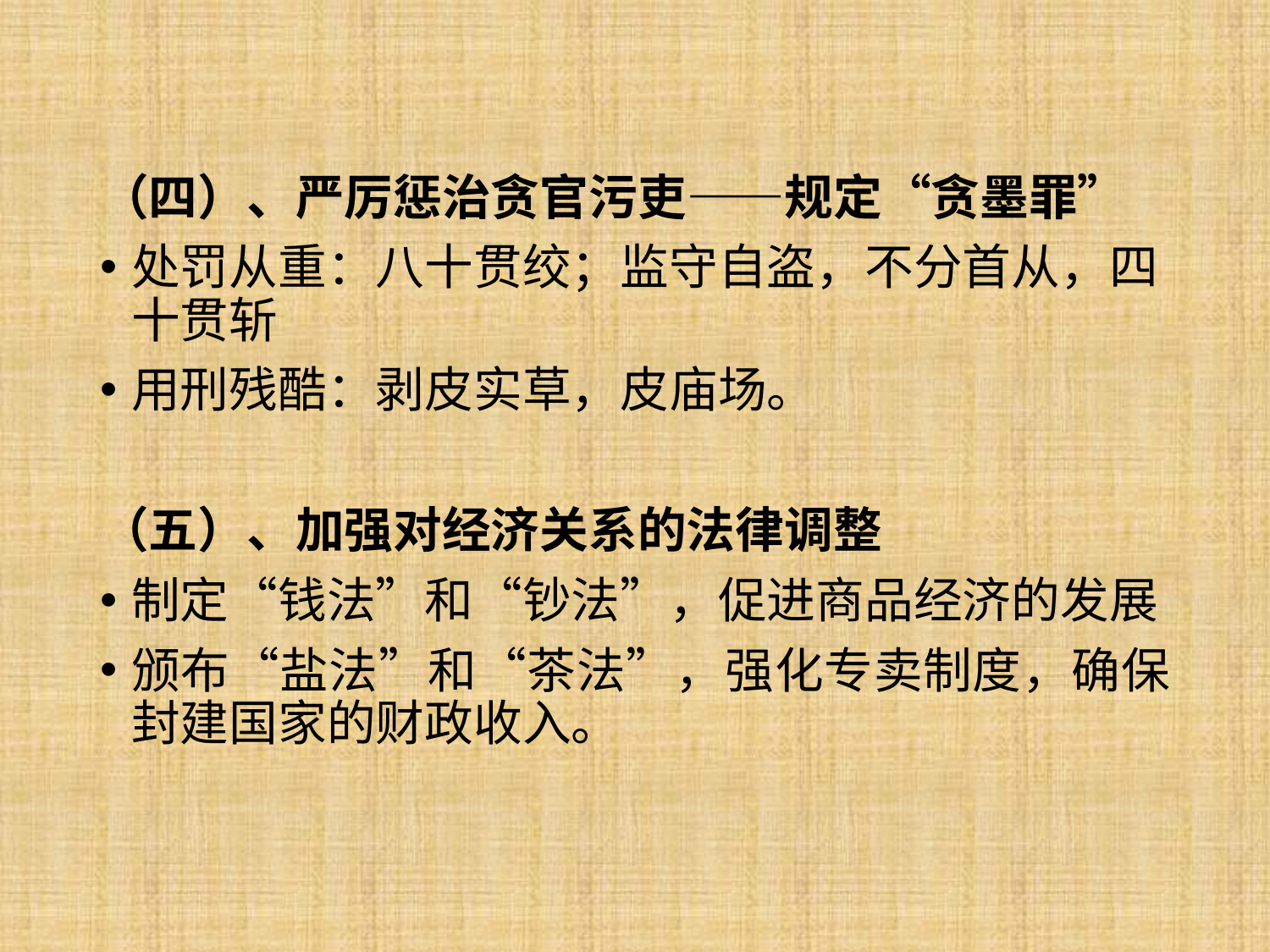

（四）、严厉惩治贪官污吏——规定“贪墨罪”
处罚从重：八十贯绞；监守自盗，不分首从，四十贯斩
用刑残酷：剥皮实草，皮庙场。

（五）、加强对经济关系的法律调整
制定“钱法”和“钞法”，促进商品经济的发展
颁布“盐法”和“茶法”，强化专卖制度，确保封建国家的财政收入。